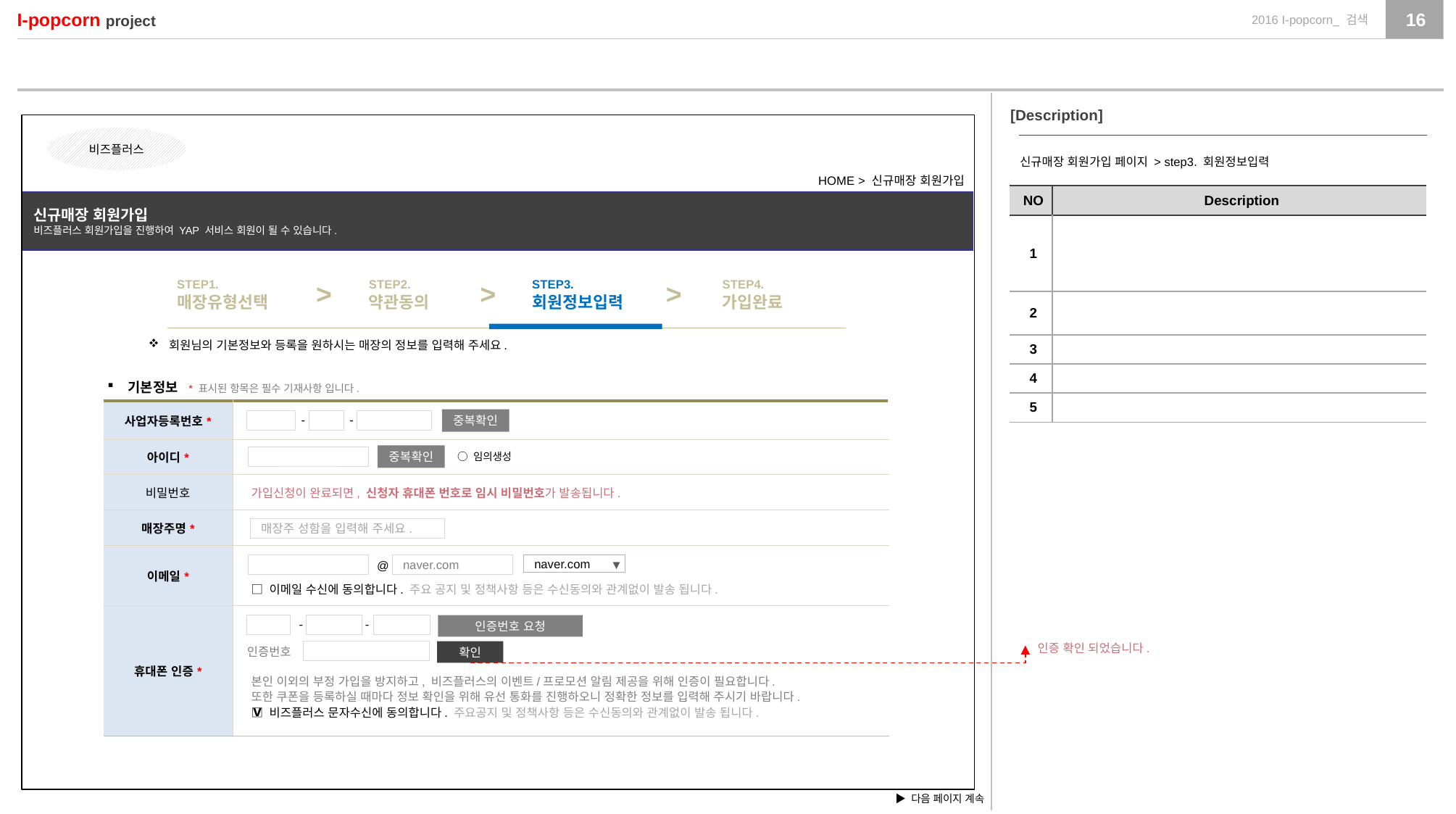

[Description]

비즈플러스
신규매장 회원가입 페이지 > step3. 회원정보입력
HOME > 신규매장 회원가입
X
| NO | Description |
| --- | --- |
| 1 |  |
| 2 |  |
| 3 |  |
| 4 |  |
| 5 |  |
신규매장 회원가입
비즈플러스 회원가입을 진행하여 YAP 서비스 회원이 될 수 있습니다.
>
>
>
STEP1.
매장유형선택
STEP2.
약관동의
STEP3.
회원정보입력
STEP4.
가입완료

회원님의 기본정보와 등록을 원하시는 매장의 정보를 입력해 주세요.
기본정보  * 표시된 항목은 필수 기재사항 입니다.

| 사업자등록번호\* |  |
| --- | --- |
| 아이디\* |  |
| 비밀번호 |  |
| 매장주명\* |  |
| 이메일\* |  |
| 휴대폰 인증\* |  |
-
-
중복확인

○ 임의생성
중복확인

가입신청이 완료되면, 신청자 휴대폰 번호로 임시 비밀번호가 발송됩니다.
매장주 성함을 입력해 주세요.
@

naver.com
naver.com
▼
□ 이메일 수신에 동의합니다. 주요 공지 및 정책사항 등은 수신동의와 관계없이 발송 됩니다.
-
-
인증번호 요청

인증 확인 되었습니다.
인증번호

확인
본인 이외의 부정 가입을 방지하고, 비즈플러스의 이벤트/프로모션 알림 제공을 위해 인증이 필요합니다.
또한 쿠폰을 등록하실 때마다 정보 확인을 위해 유선 통화를 진행하오니 정확한 정보를 입력해 주시기 바랍니다.
□ 비즈플러스 문자수신에 동의합니다. 주요공지 및 정책사항 등은 수신동의와 관계없이 발송 됩니다.
v
▶ 다음 페이지 계속